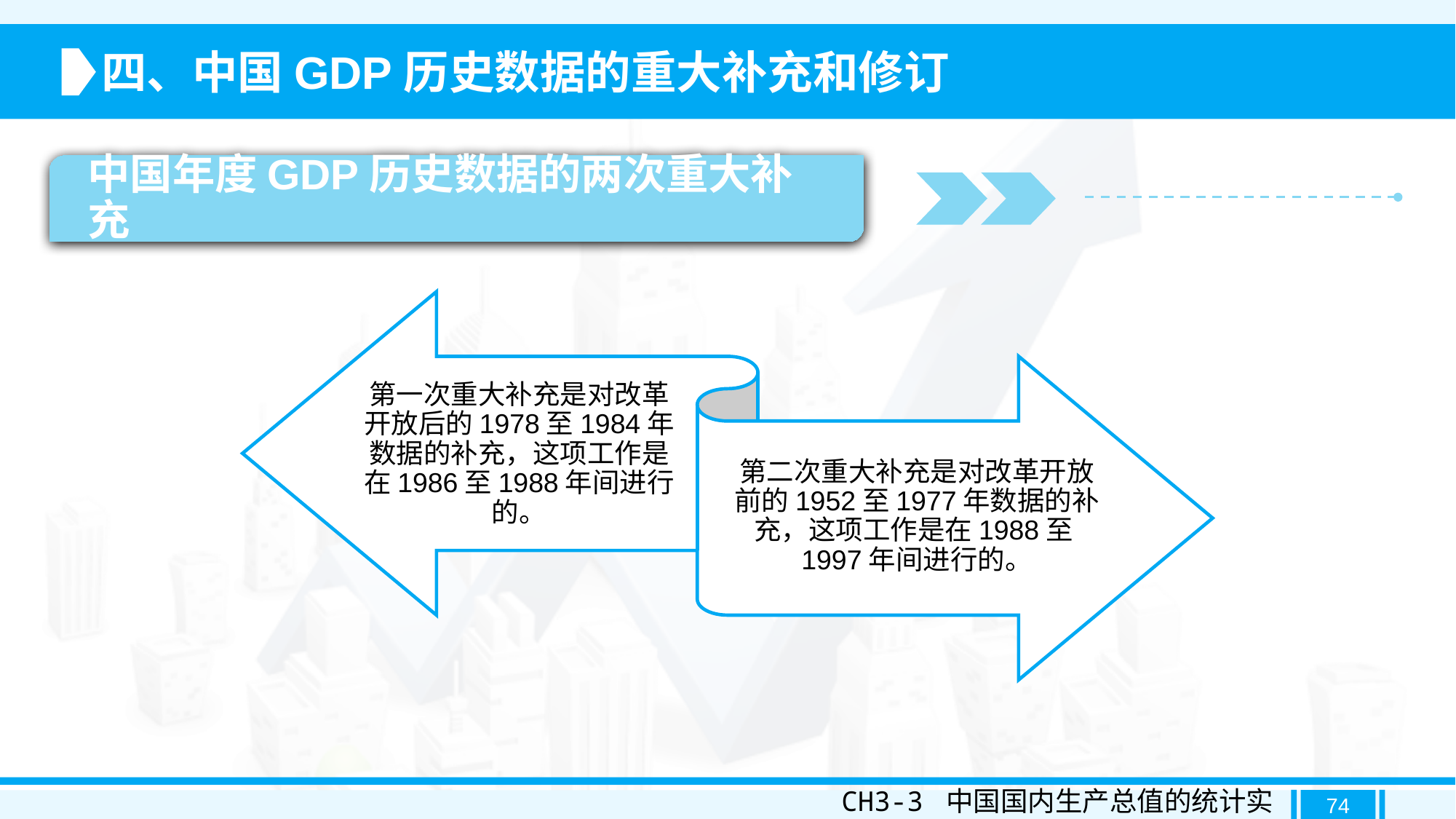

四、中国GDP历史数据的重大补充和修订

中国年度GDP历史数据的两次重大补充
第一次重大补充是对改革开放后的1978至1984年数据的补充，这项工作是在1986至1988年间进行的。
第二次重大补充是对改革开放前的1952至1977年数据的补充，这项工作是在1988至1997年间进行的。

CH3-3 中国国内生产总值的统计实践
74